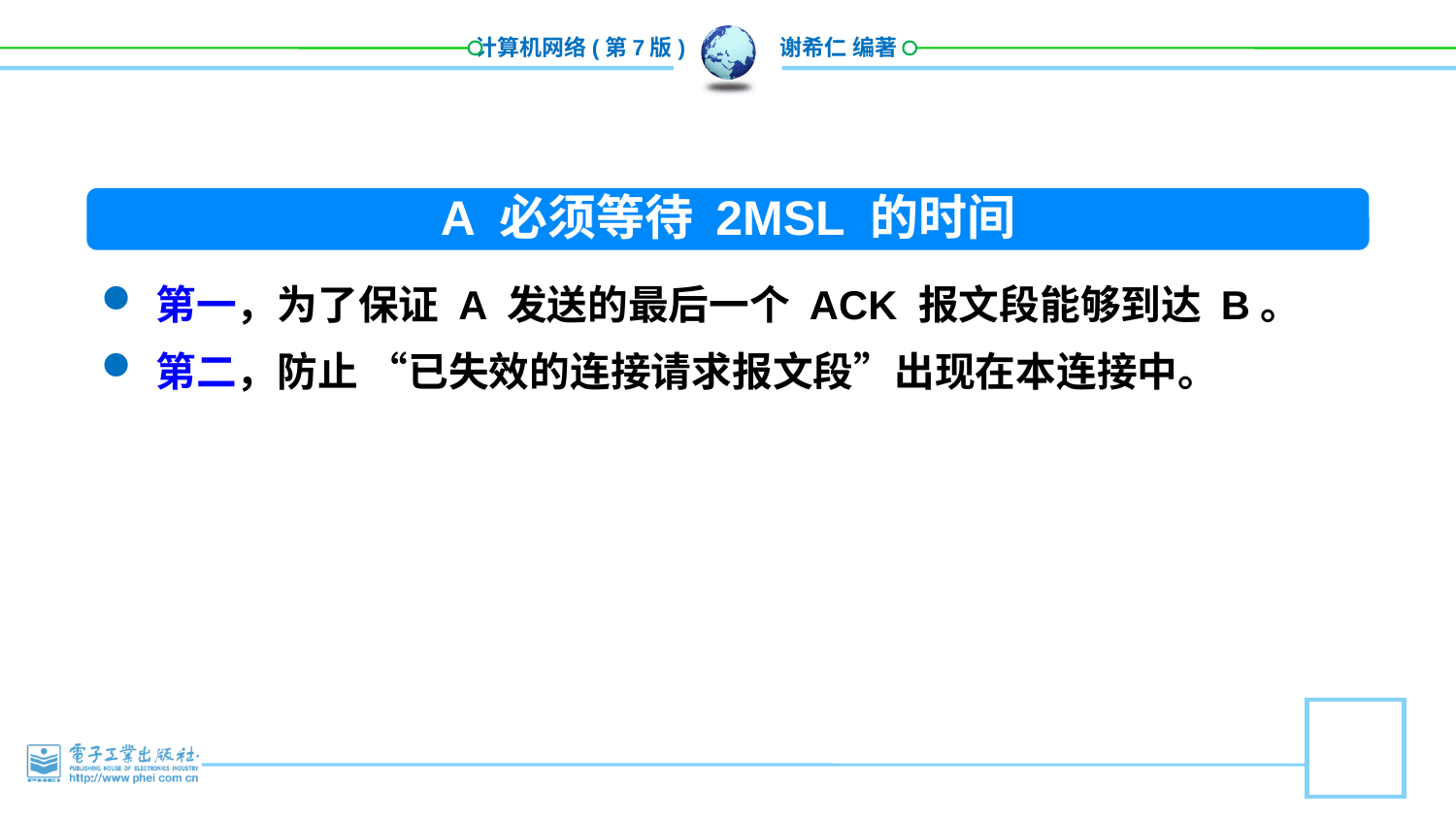

A 必须等待 2MSL 的时间

第一，为了保证 A 发送的最后一个 ACK 报文段能够到达 B。
第二，防止 “已失效的连接请求报文段”出现在本连接中。